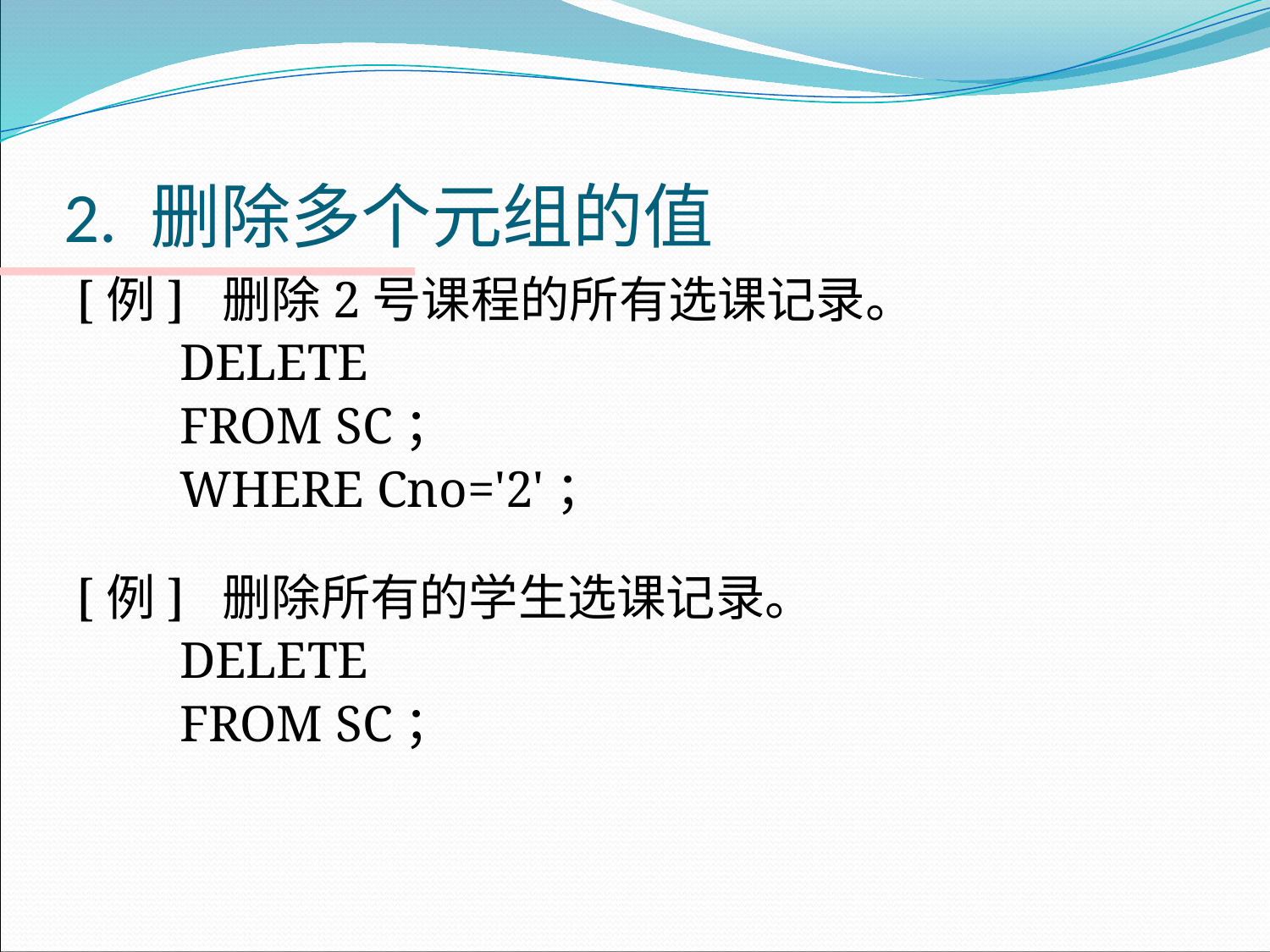

# 2. 删除多个元组的值
[例]  删除2号课程的所有选课记录。
        DELETE
        FROM SC；
        WHERE Cno='2'；

[例]  删除所有的学生选课记录。
        DELETE
        FROM SC；

371